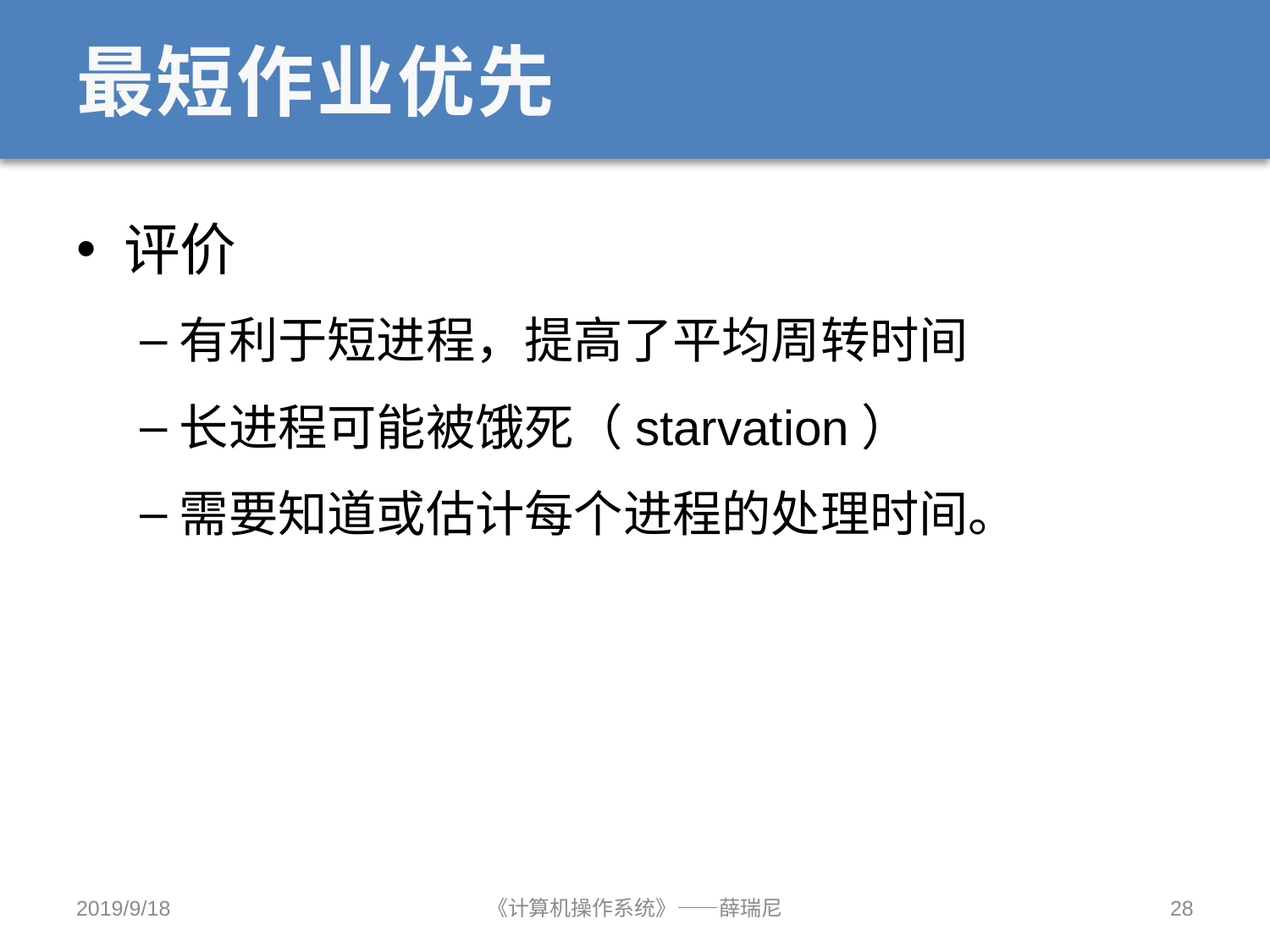

# 最短作业优先
评价
有利于短进程，提高了平均周转时间
长进程可能被饿死（starvation）
需要知道或估计每个进程的处理时间。
2019/9/18
《计算机操作系统》——薛瑞尼
28